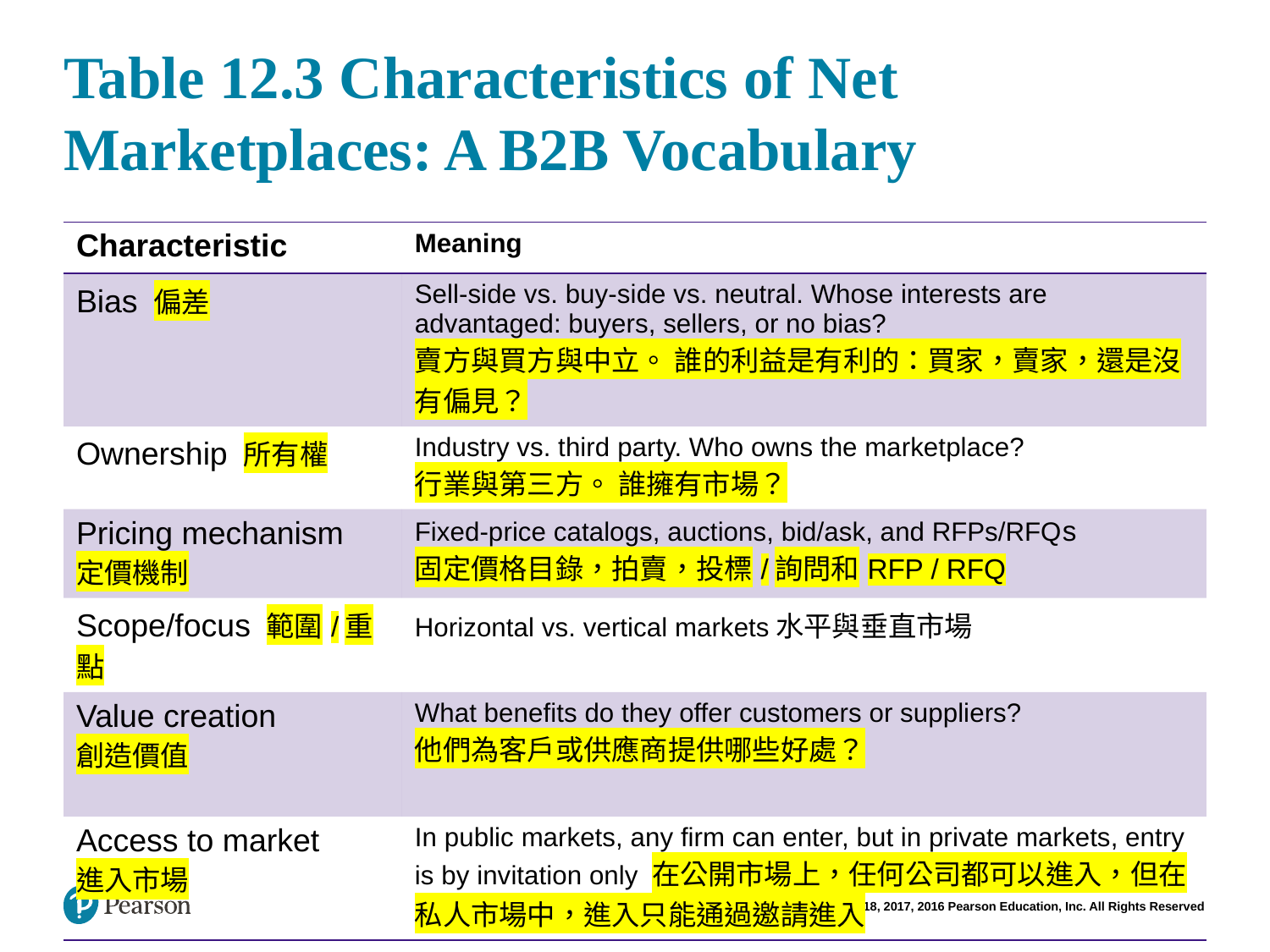

# Table 12.3 Characteristics of Net Marketplaces: A B2B Vocabulary
| Characteristic | Meaning |
| --- | --- |
| Bias 偏差 | Sell-side vs. buy-side vs. neutral. Whose interests are advantaged: buyers, sellers, or no bias? 賣方與買方與中立。 誰的利益是有利的：買家，賣家，還是沒有偏見？ |
| Ownership 所有權 | Industry vs. third party. Who owns the marketplace? 行業與第三方。 誰擁有市場？ |
| Pricing mechanism 定價機制 | Fixed-price catalogs, auctions, bid/ask, and RFPs/RFQs 固定價格目錄，拍賣，投標/詢問和RFP / RFQ |
| Scope/focus 範圍/重點 | Horizontal vs. vertical markets水平與垂直市場 |
| Value creation 創造價值 | What benefits do they offer customers or suppliers? 他們為客戶或供應商提供哪些好處？ |
| Access to market 進入市場 | In public markets, any firm can enter, but in private markets, entry is by invitation only 在公開市場上，任何公司都可以進入，但在私人市場中，進入只能通過邀請進入 |